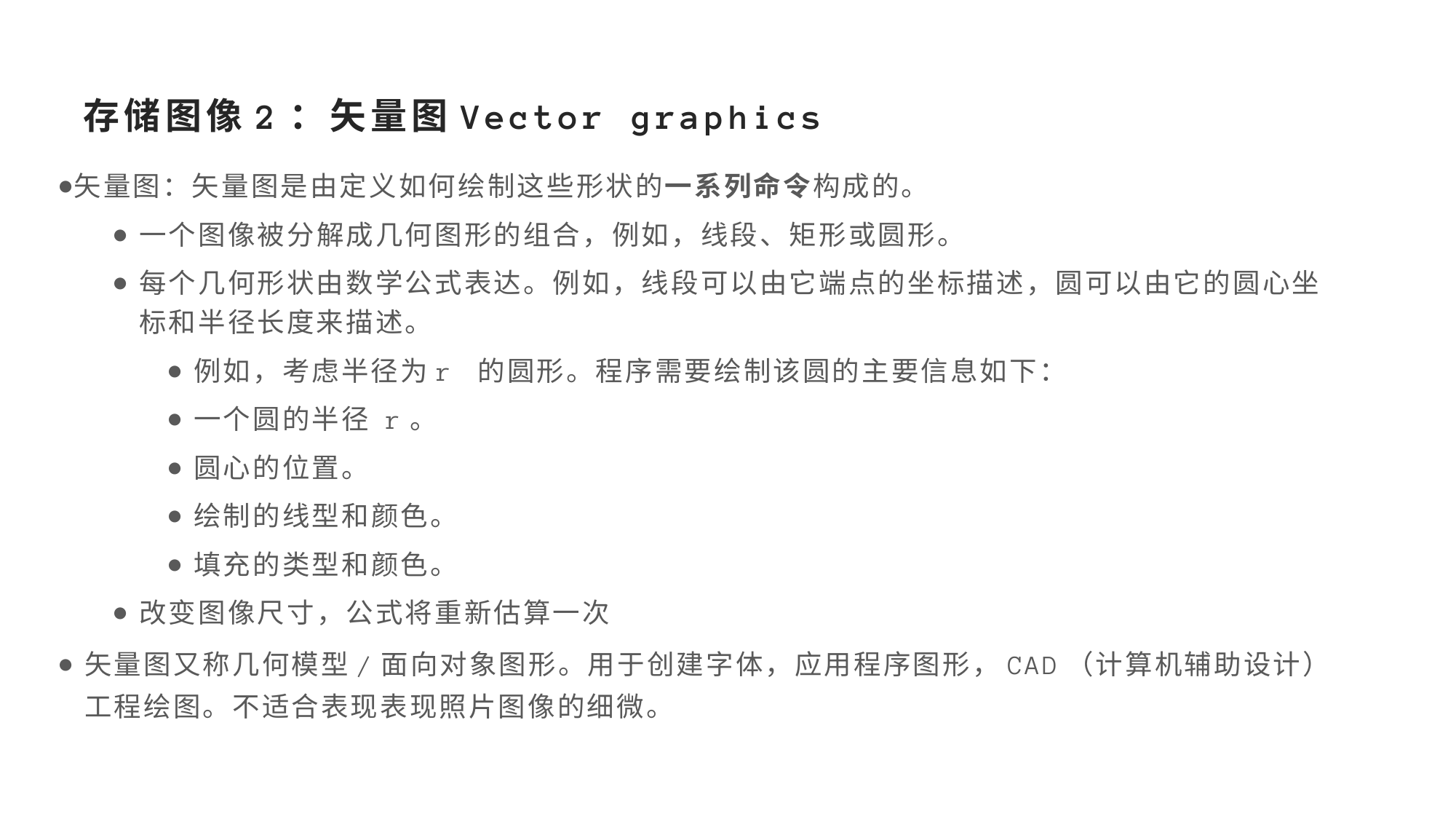

# 存储图像2：矢量图Vector graphics
矢量图：矢量图是由定义如何绘制这些形状的一系列命令构成的。
一个图像被分解成几何图形的组合，例如，线段、矩形或圆形。
每个几何形状由数学公式表达。例如，线段可以由它端点的坐标描述，圆可以由它的圆心坐标和半径长度来描述。
例如，考虑半径为r 的圆形。程序需要绘制该圆的主要信息如下：
一个圆的半径 r。
圆心的位置。
绘制的线型和颜色。
填充的类型和颜色。
改变图像尺寸，公式将重新估算一次
矢量图又称几何模型/面向对象图形。用于创建字体，应用程序图形，CAD（计算机辅助设计）工程绘图。不适合表现表现照片图像的细微。